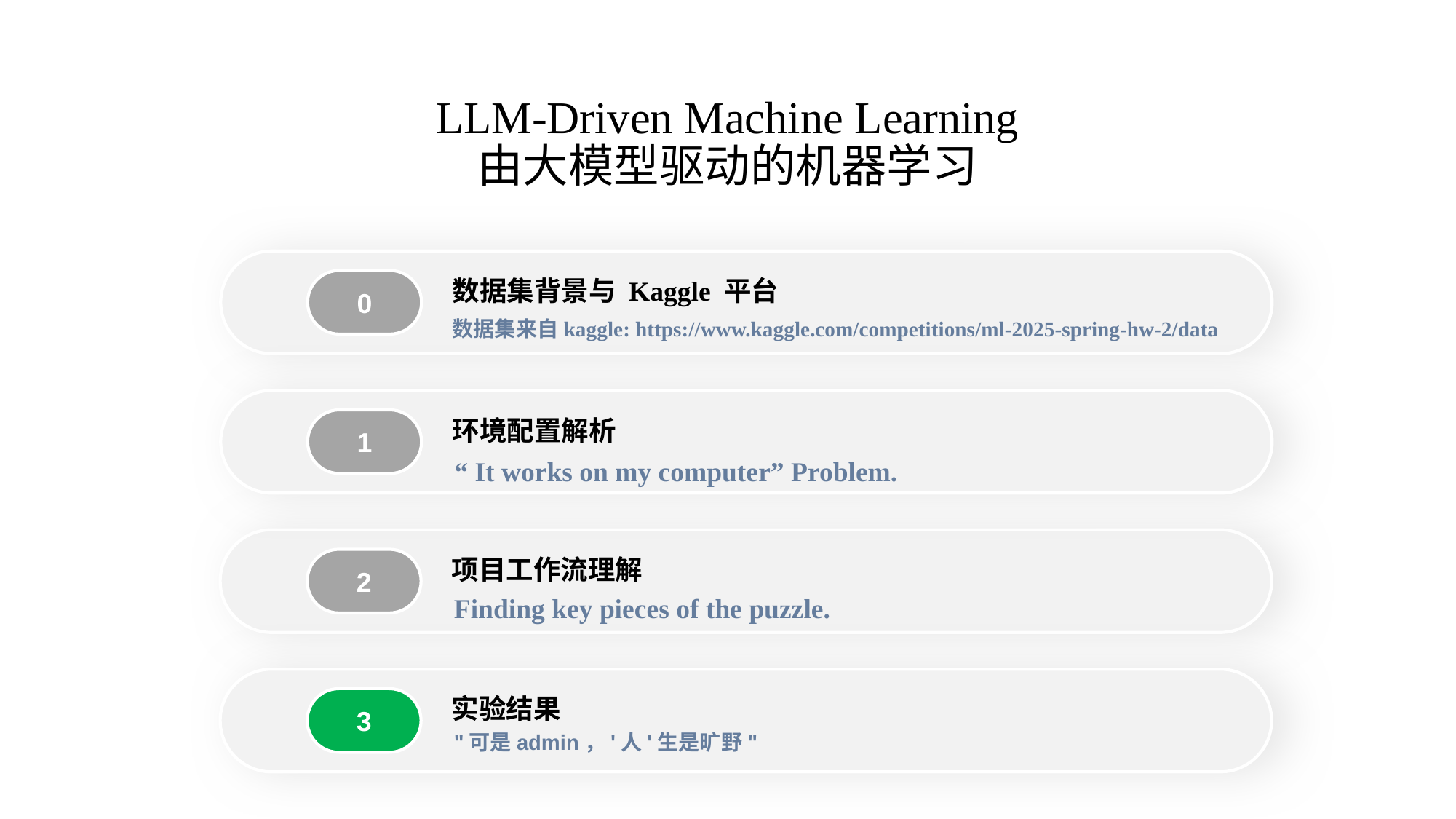

# LLM-Driven Machine Learning 由大模型驱动的机器学习

数据集背景与 Kaggle 平台
0
数据集来自kaggle: https://www.kaggle.com/competitions/ml-2025-spring-hw-2/data

环境配置解析
1
“ It works on my computer” Problem.

项目工作流理解

Finding key pieces of the puzzle.
2

实验结果
"可是admin，'人'生是旷野"
3